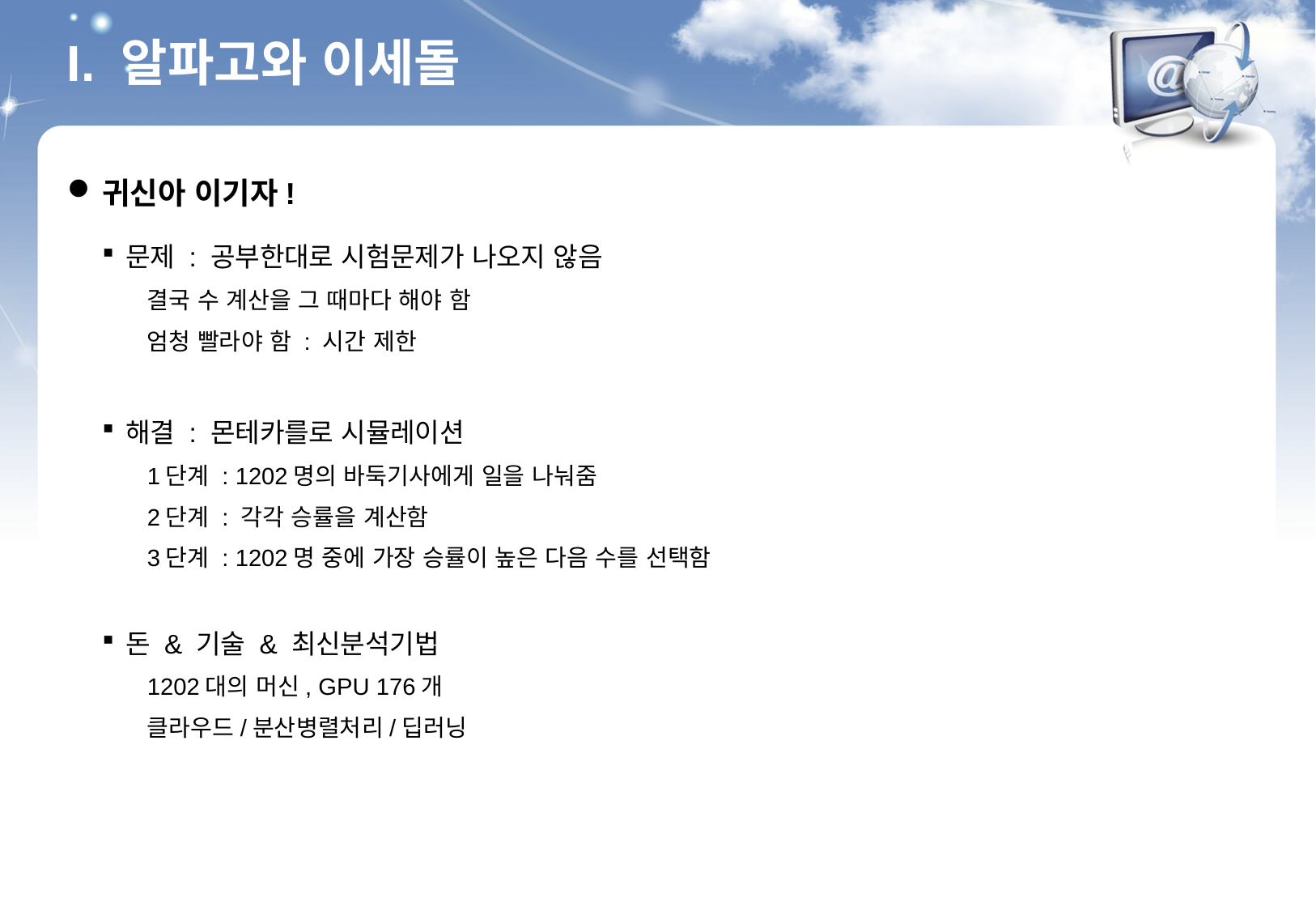

I. 알파고와 이세돌
귀신아 이기자!
문제 : 공부한대로 시험문제가 나오지 않음
결국 수 계산을 그 때마다 해야 함
엄청 빨라야 함 : 시간 제한

해결 : 몬테카를로 시뮬레이션
1단계 : 1202명의 바둑기사에게 일을 나눠줌
2단계 : 각각 승률을 계산함
3단계 : 1202명 중에 가장 승률이 높은 다음 수를 선택함

돈 & 기술 & 최신분석기법
1202대의 머신, GPU 176개
클라우드/분산병렬처리/딥러닝